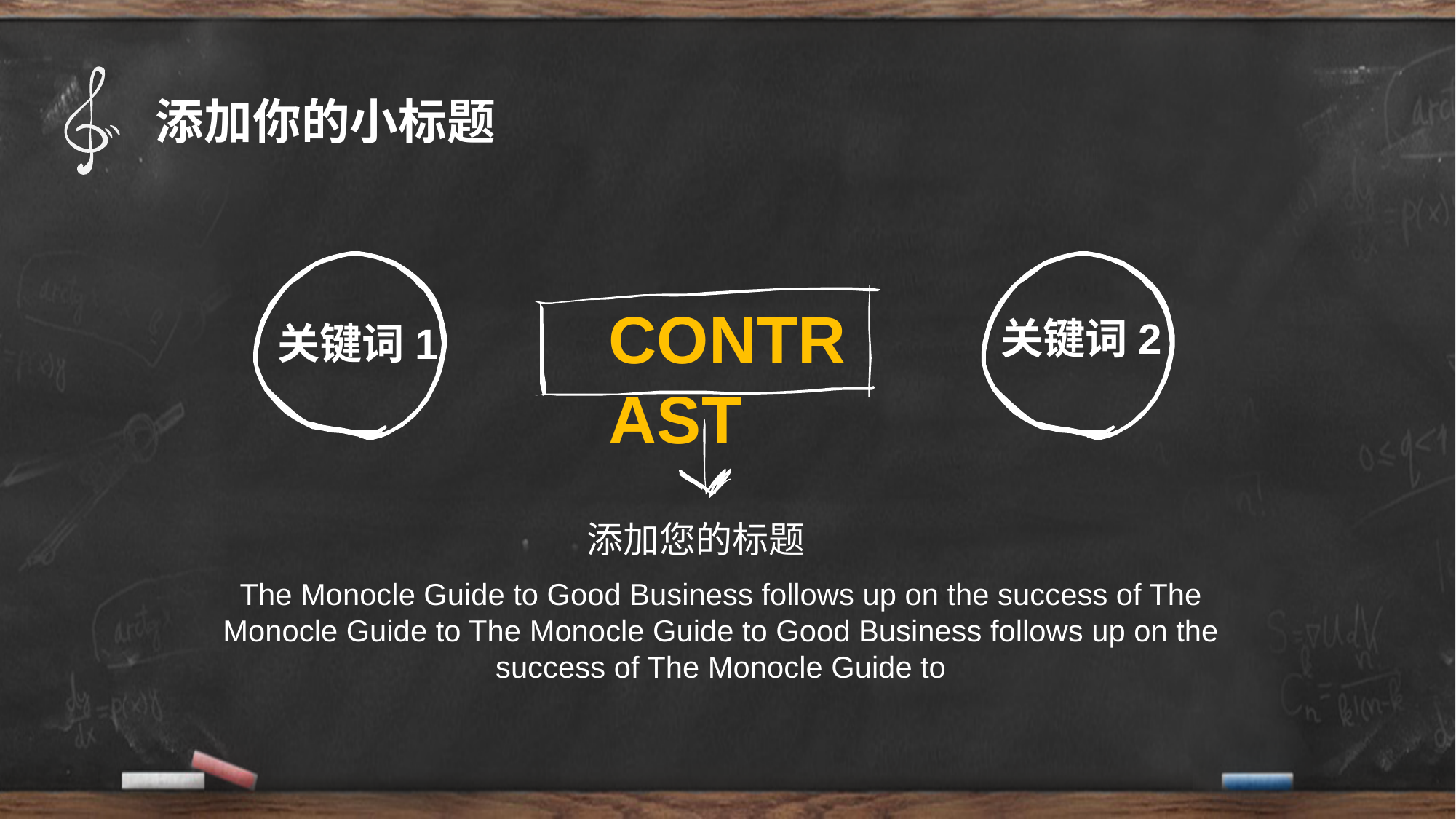

添加你的小标题

CONTRAST
关键词2
关键词1

添加您的标题
The Monocle Guide to Good Business follows up on the success of The Monocle Guide to The Monocle Guide to Good Business follows up on the success of The Monocle Guide to